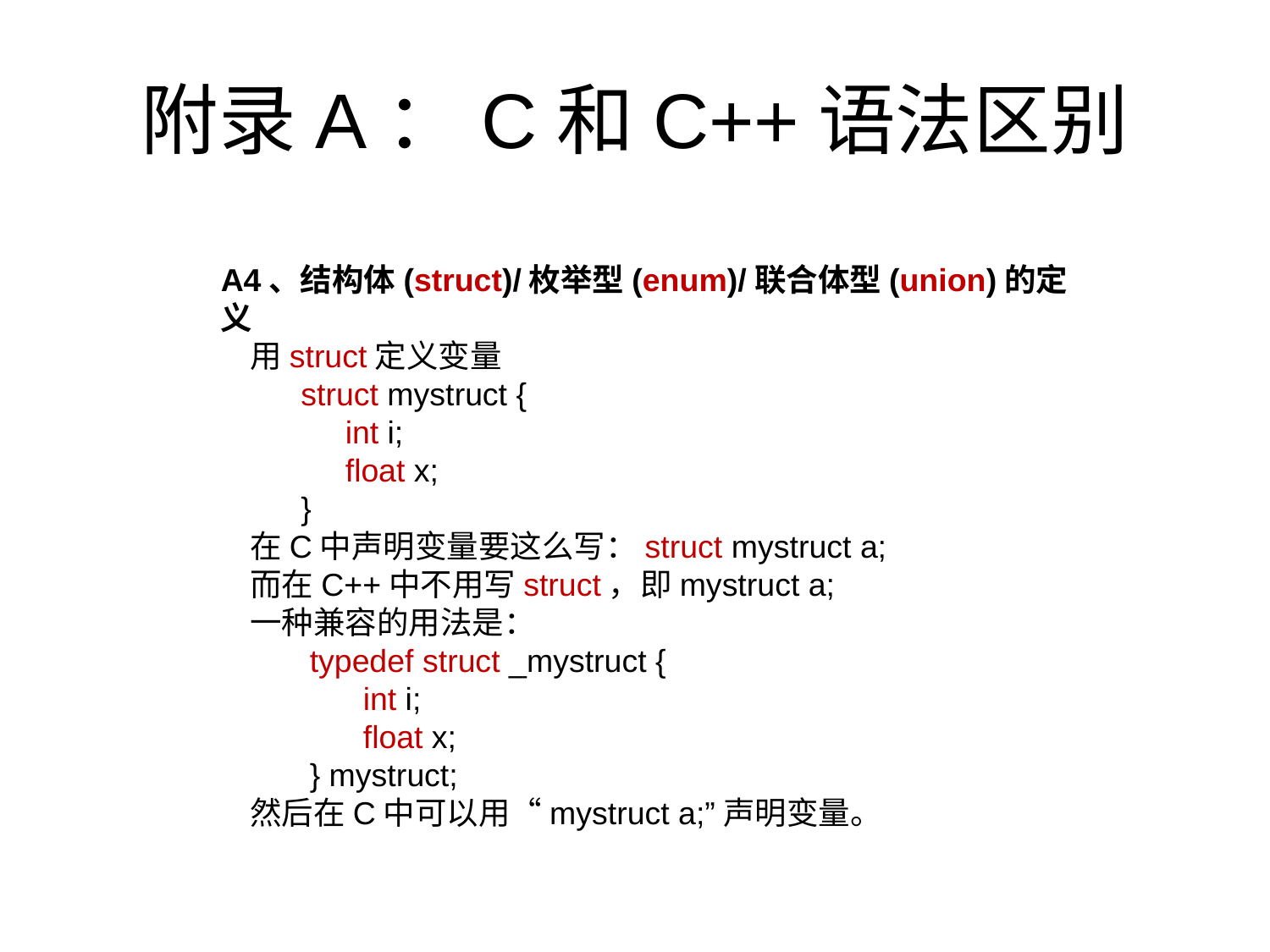

# 附录A：C和C++语法区别
A4、结构体(struct)/枚举型(enum)/联合体型(union)的定义
   用struct定义变量
         struct mystruct {
              int i;
              float x;
         }
   在C中声明变量要这么写：struct mystruct a;
   而在C++中不用写struct，即mystruct a;
   一种兼容的用法是：
          typedef struct _mystruct {
                int i;
                float x;
          } mystruct;
   然后在C中可以用“mystruct a;”声明变量。